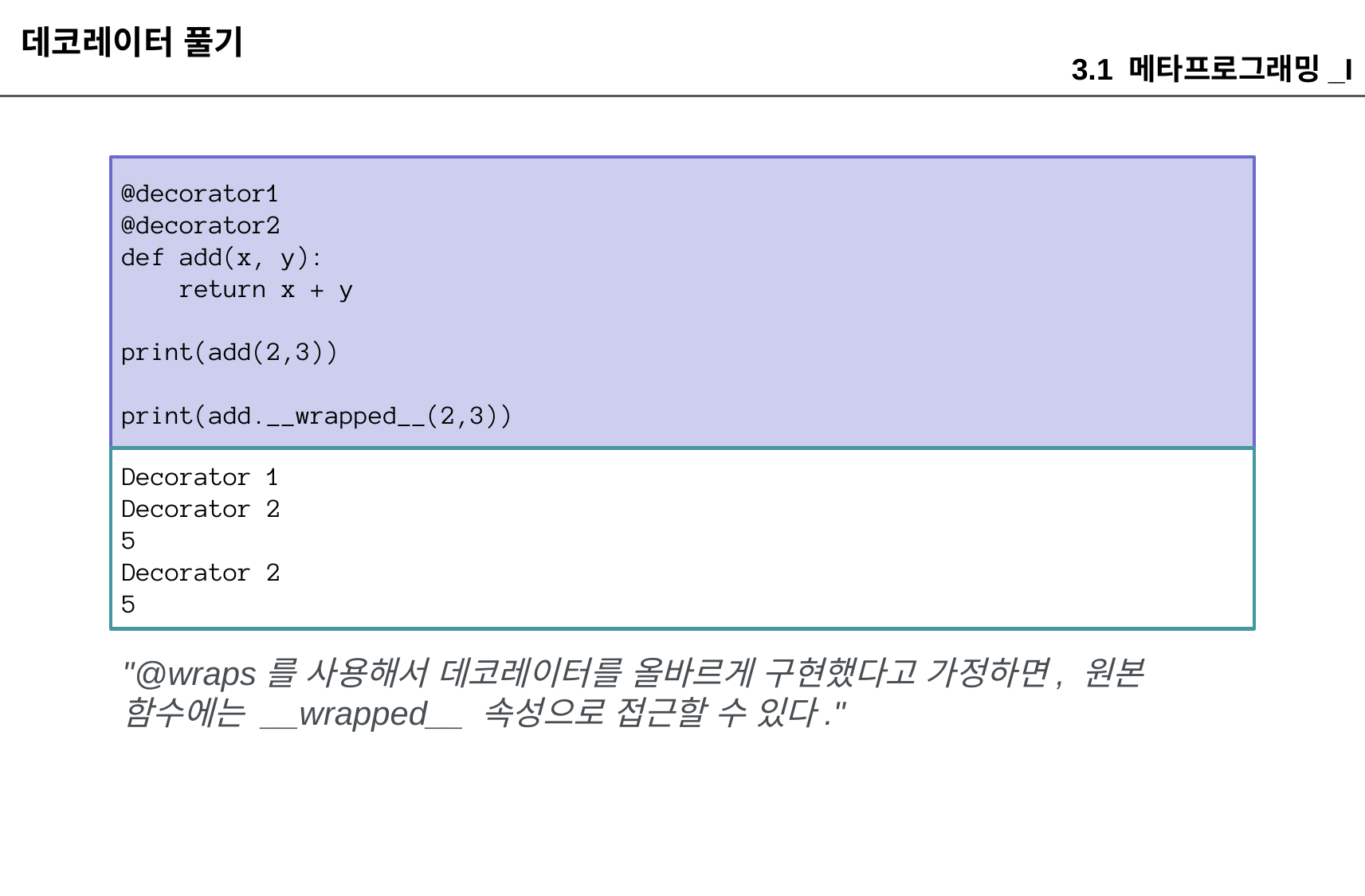

데코레이터 풀기
3.1 메타프로그래밍_I
@decorator1
@decorator2
def add(x, y):
    return x + y

print(add(2,3))

print(add.__wrapped__(2,3))
Decorator 1
Decorator 2
5
Decorator 2
5
"@wraps를 사용해서 데코레이터를 올바르게 구현했다고 가정하면, 원본 함수에는 __wrapped__ 속성으로 접근할 수 있다."